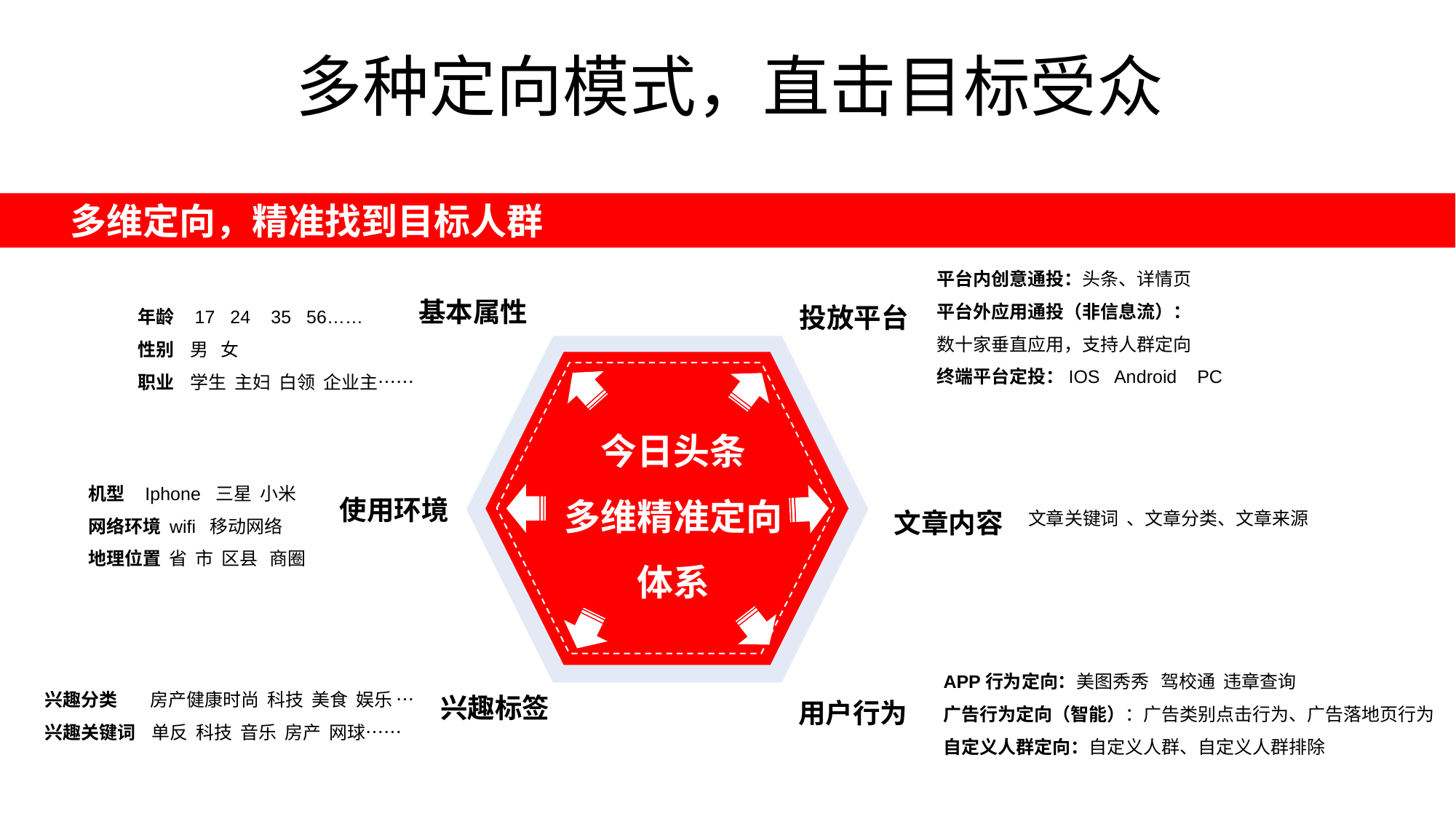

多种定向模式，直击目标受众
多维定向，精准找到目标人群
平台内创意通投：头条、详情页
平台外应用通投（非信息流）：
数十家垂直应用，支持人群定向
终端平台定投：IOS   Android    PC
投放平台
基本属性
年龄    17   24    35   56……
性别    男   女
职业    学生  主妇  白领  企业主……

今日头条
多维精准定向
体系
机型    Iphone  三星  小米
网络环境 wifi  移动网络
地理位置  省  市  区县   商圈

文章内容

使用环境
文章关键词  、文章分类、文章来源

APP行为定向：美图秀秀   驾校通  违章查询
广告行为定向（智能）：广告类别点击行为、广告落地页行为
自定义人群定向：自定义人群、自定义人群排除
兴趣分类        房产健康时尚  科技  美食  娱乐 …
兴趣关键词    单反  科技  音乐  房产  网球……
用户行为
兴趣标签